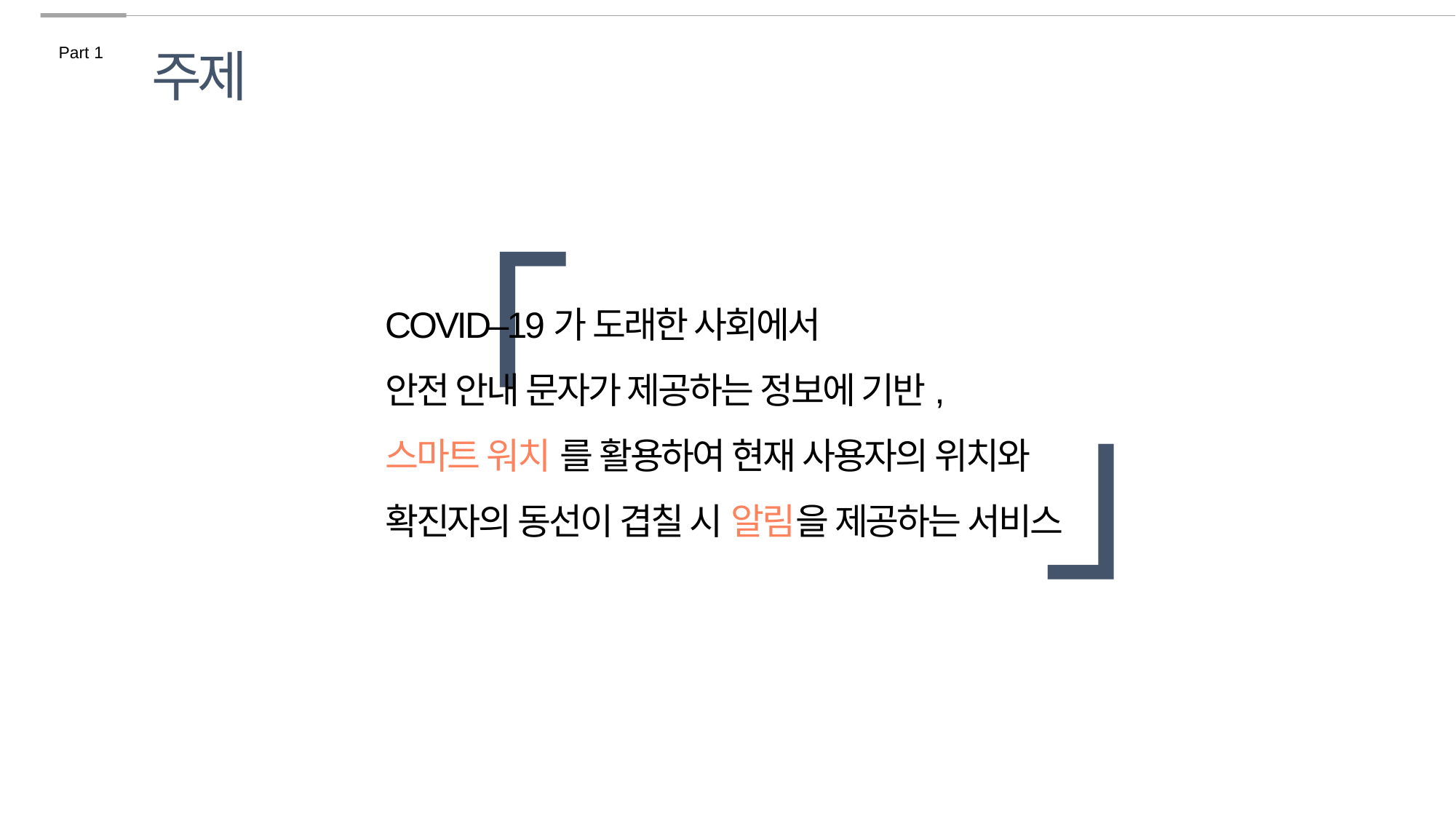

Part 1
주제
 「
」
COVID–19가 도래한 사회에서
안전 안내 문자가 제공하는 정보에 기반,
스마트 워치 를 활용하여 현재 사용자의 위치와
확진자의 동선이 겹칠 시 알림을 제공하는 서비스